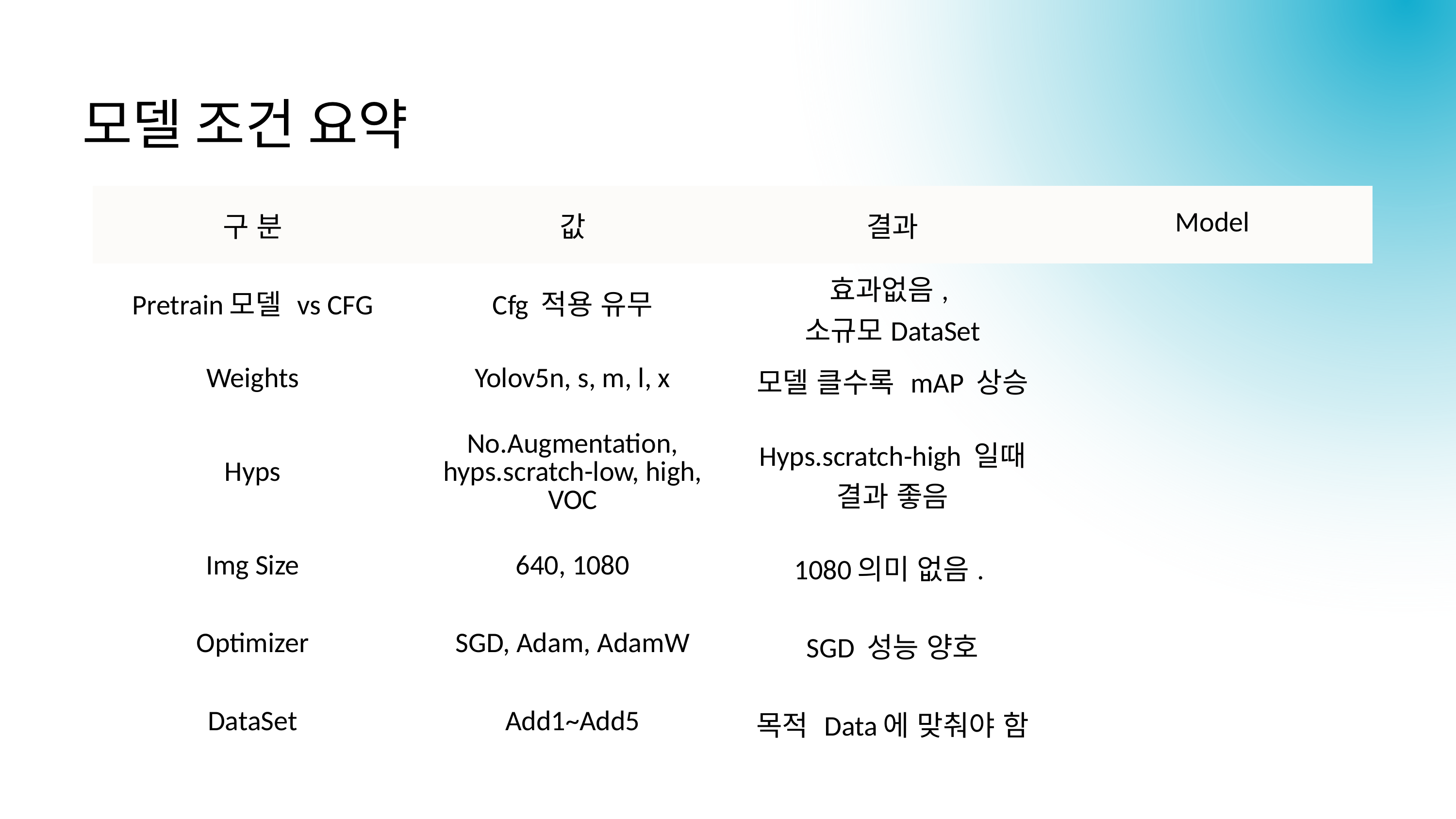

모델 조건 요약
| 구 분 | 값 | 결과 | Model |
| --- | --- | --- | --- |
| Pretrain모델 vs CFG | Cfg 적용 유무 | 효과없음, 소규모DataSet |  |
| Weights | Yolov5n, s, m, l, x | 모델 클수록 mAP 상승 |  |
| Hyps | No.Augmentation, hyps.scratch-low, high, VOC | Hyps.scratch-high 일때 결과 좋음 |  |
| Img Size | 640, 1080 | 1080의미 없음. |  |
| Optimizer | SGD, Adam, AdamW | SGD 성능 양호 |  |
| DataSet | Add1~Add5 | 목적 Data에 맞춰야 함 |  |